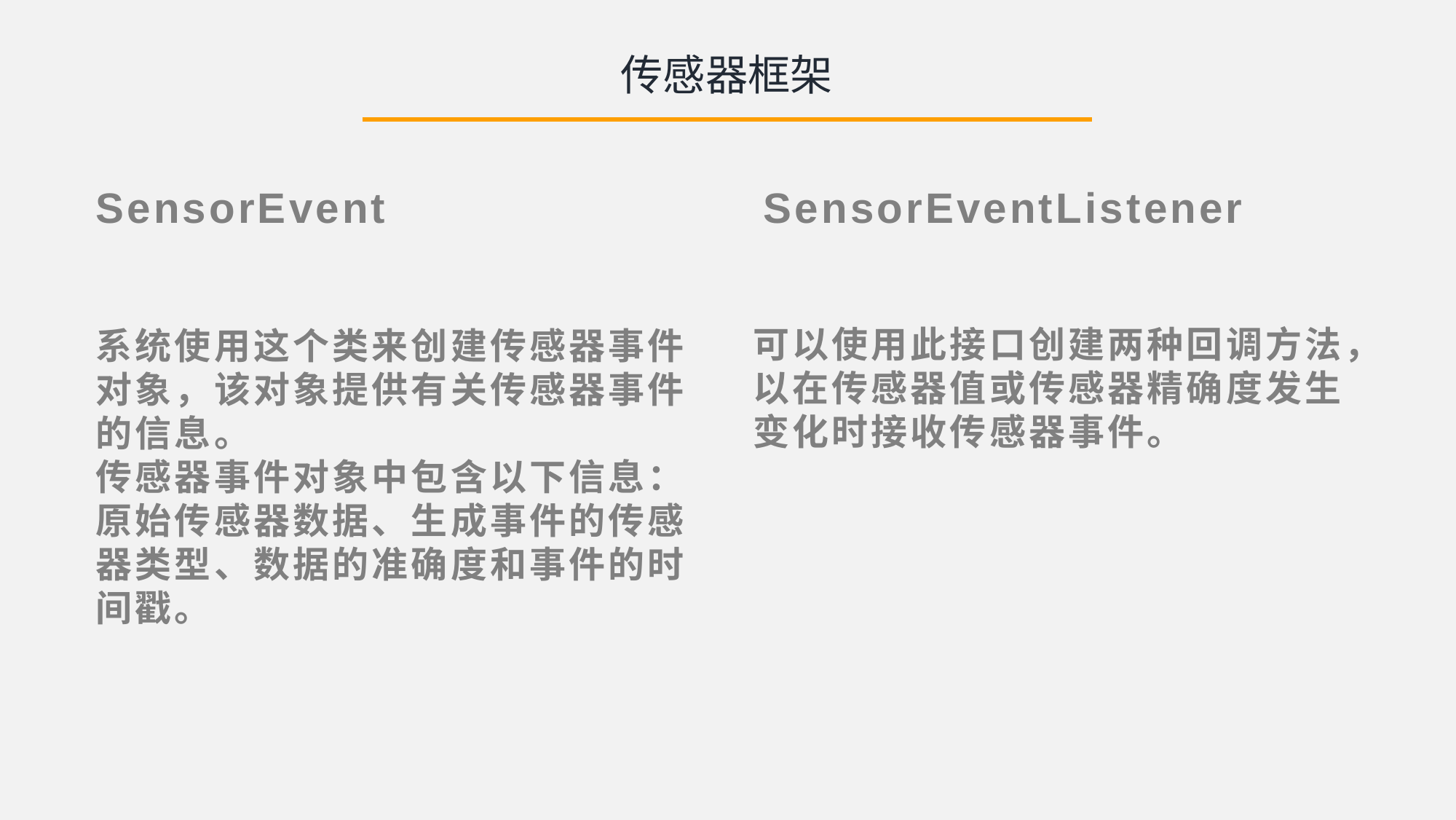

传感器框架
SensorEvent
SensorEventListener
系统使用这个类来创建传感器事件对象，该对象提供有关传感器事件的信息。
传感器事件对象中包含以下信息：原始传感器数据、生成事件的传感器类型、数据的准确度和事件的时间戳。
可以使用此接口创建两种回调方法，以在传感器值或传感器精确度发生变化时接收传感器事件。